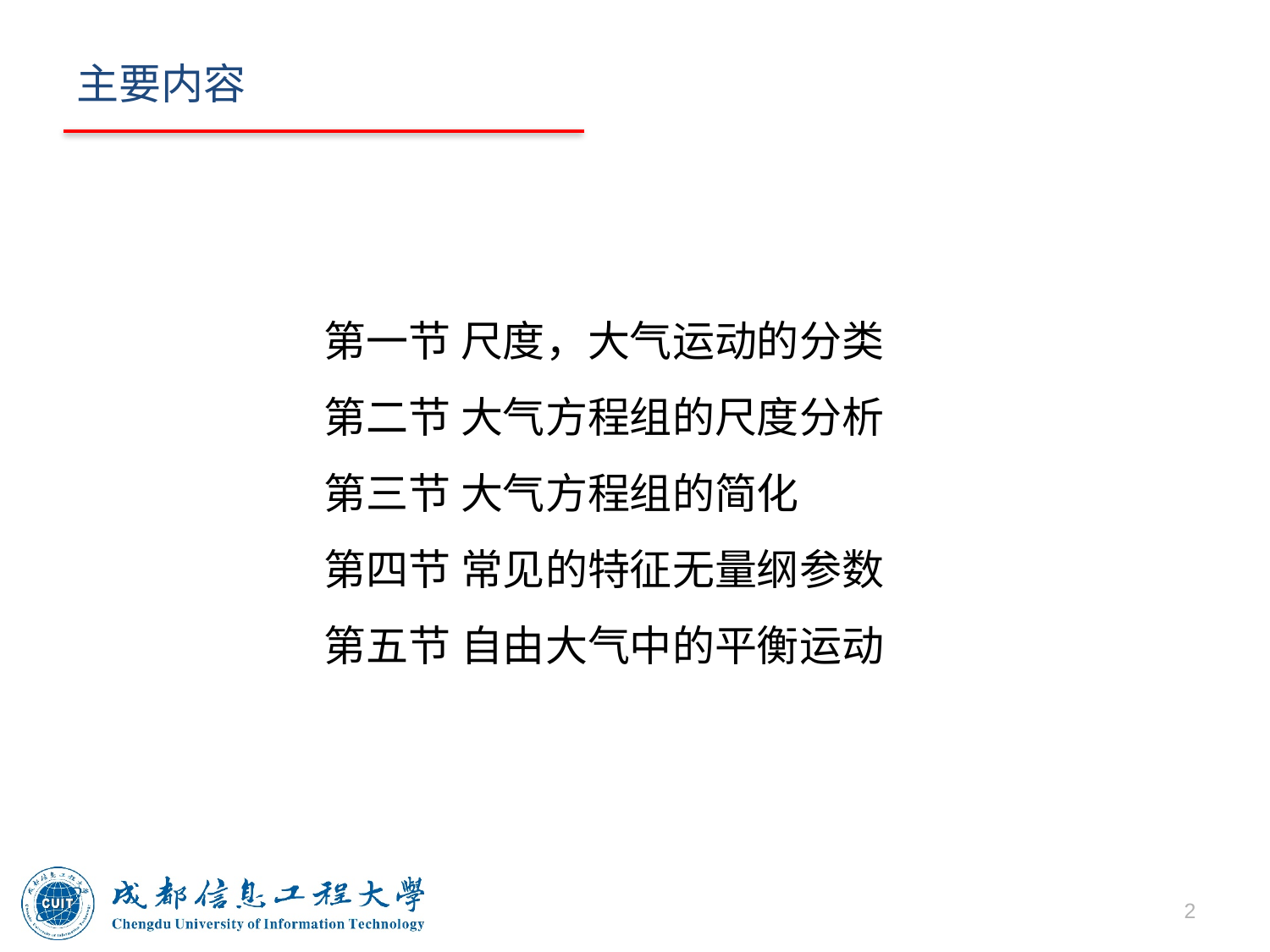

# 主要内容
第一节 尺度，大气运动的分类
第二节 大气方程组的尺度分析
第三节 大气方程组的简化
第四节 常见的特征无量纲参数
第五节 自由大气中的平衡运动
2